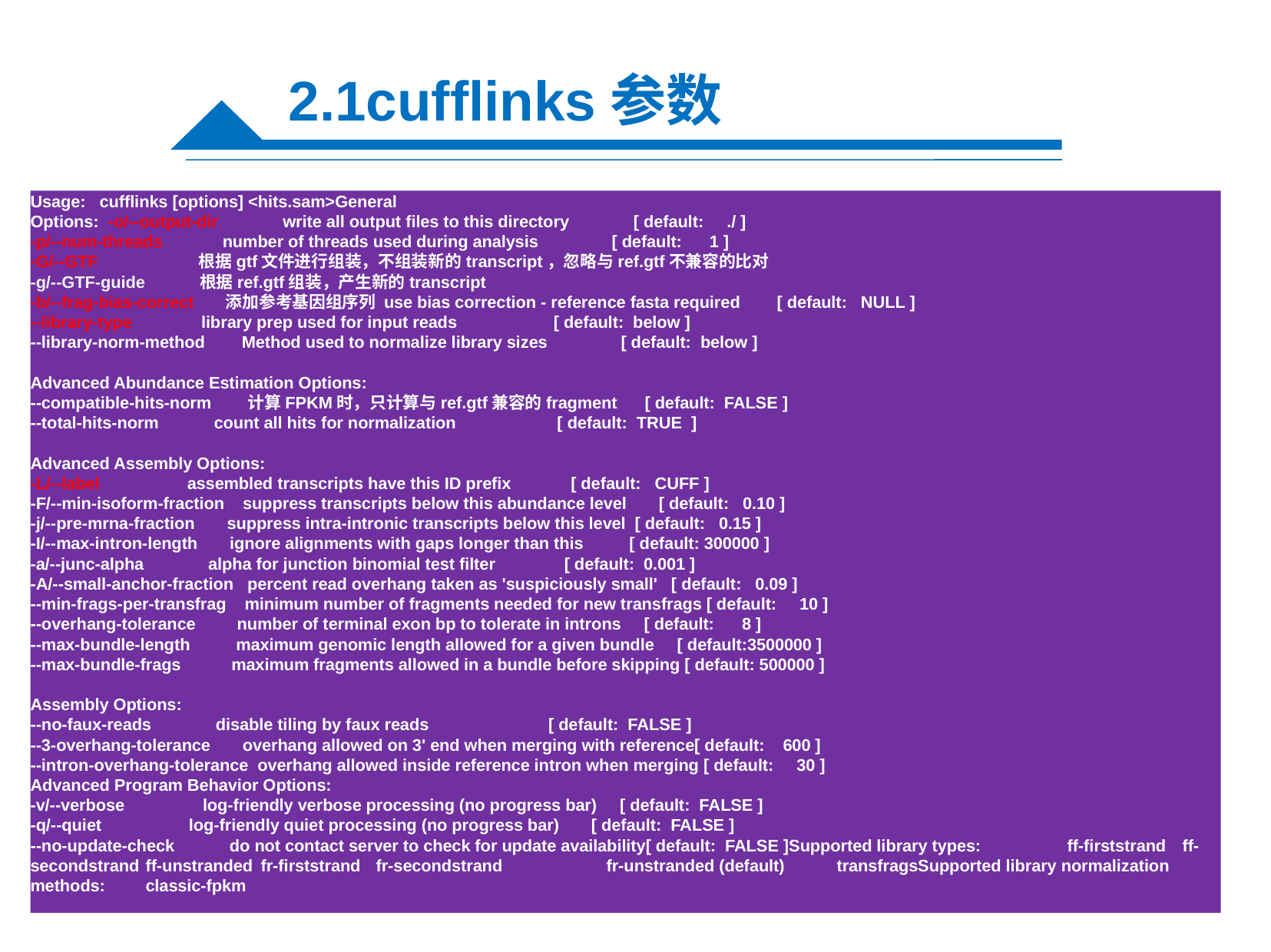

2.1cufflinks参数

Usage:   cufflinks [options] <hits.sam>General
Options:  -o/--output-dir              write all output files to this directory              [ default:     ./ ]
-p/--num-threads             number of threads used during analysis                [ default:      1 ]
-G/--GTF                     根据gtf文件进行组装，不组装新的transcript，忽略与ref.gtf不兼容的比对
-g/--GTF-guide           根据ref.gtf组装，产生新的transcript
-b/--frag-bias-correct      添加参考基因组序列 use bias correction - reference fasta required        [ default:   NULL ]
--library-type               library prep used for input reads                     [ default:  below ]
--library-norm-method        Method used to normalize library sizes                [ default:  below ]

Advanced Abundance Estimation Options:
--compatible-hits-norm       计算FPKM时，只计算与ref.gtf兼容的fragment      [ default:  FALSE ]
--total-hits-norm            count all hits for normalization                      [ default:  TRUE  ]

Advanced Assembly Options:
-L/--label                   assembled transcripts have this ID prefix             [ default:   CUFF ]
-F/--min-isoform-fraction    suppress transcripts below this abundance level       [ default:   0.10 ]
-j/--pre-mrna-fraction       suppress intra-intronic transcripts below this level  [ default:   0.15 ]
-I/--max-intron-length       ignore alignments with gaps longer than this          [ default: 300000 ]
-a/--junc-alpha              alpha for junction binomial test filter               [ default:  0.001 ]
-A/--small-anchor-fraction   percent read overhang taken as 'suspiciously small'   [ default:   0.09 ]
--min-frags-per-transfrag    minimum number of fragments needed for new transfrags [ default:     10 ]
--overhang-tolerance         number of terminal exon bp to tolerate in introns     [ default:      8 ]
--max-bundle-length          maximum genomic length allowed for a given bundle     [ default:3500000 ]
--max-bundle-frags           maximum fragments allowed in a bundle before skipping [ default: 500000 ]

Assembly Options:
--no-faux-reads              disable tiling by faux reads                          [ default:  FALSE ]
--3-overhang-tolerance       overhang allowed on 3' end when merging with reference[ default:    600 ]
--intron-overhang-tolerance  overhang allowed inside reference intron when merging [ default:     30 ]
Advanced Program Behavior Options:
-v/--verbose                 log-friendly verbose processing (no progress bar)     [ default:  FALSE ]
-q/--quiet                   log-friendly quiet processing (no progress bar)       [ default:  FALSE ]
--no-update-check            do not contact server to check for update availability[ default:  FALSE ]Supported library types:	ff-firststrand	ff-secondstrand	ff-unstranded	fr-firststrand	fr-secondstrand	fr-unstranded (default)	transfragsSupported library normalization methods:	classic-fpkm